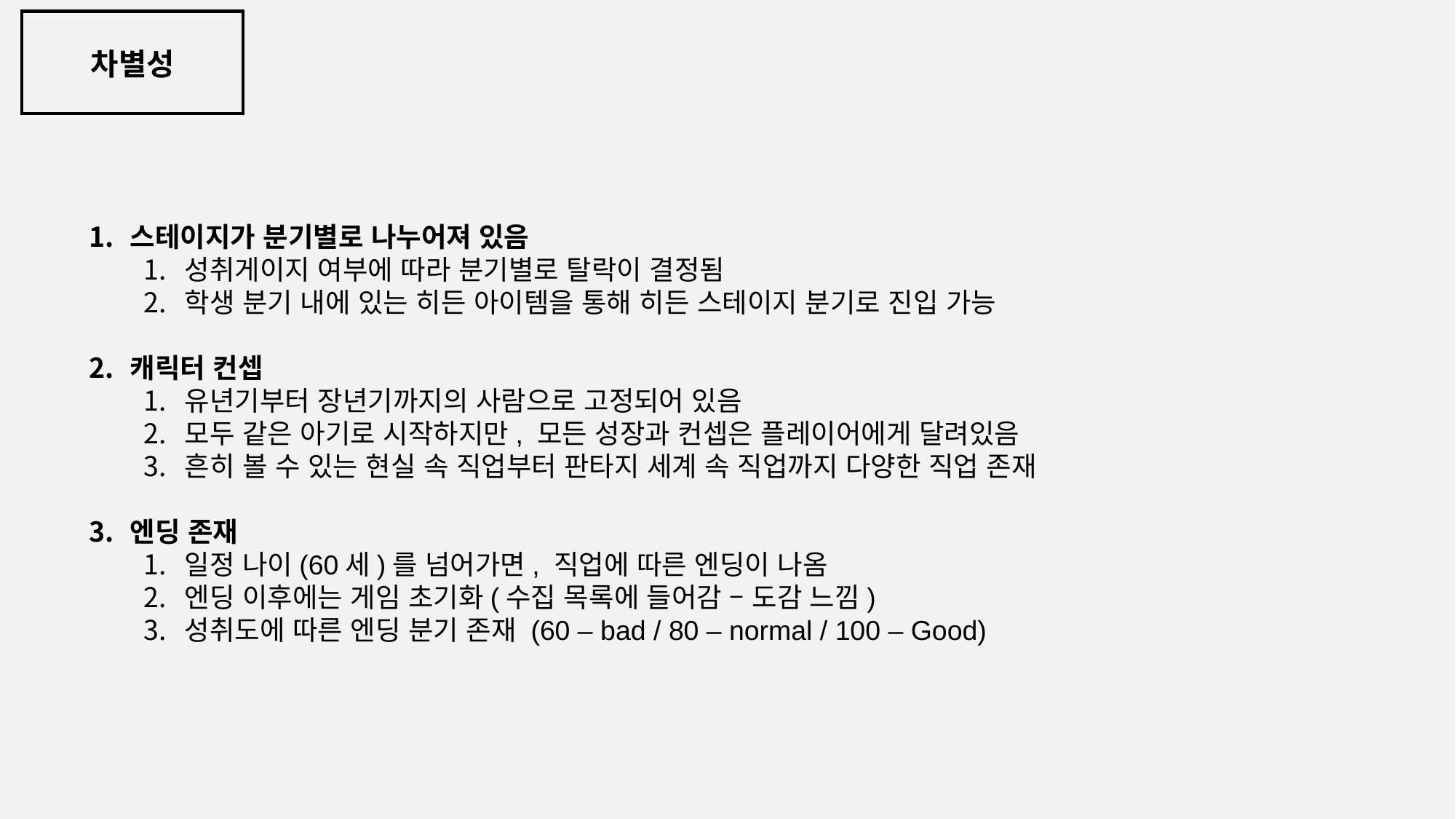

차별성
스테이지가 분기별로 나누어져 있음
성취게이지 여부에 따라 분기별로 탈락이 결정됨
학생 분기 내에 있는 히든 아이템을 통해 히든 스테이지 분기로 진입 가능

캐릭터 컨셉
유년기부터 장년기까지의 사람으로 고정되어 있음
모두 같은 아기로 시작하지만, 모든 성장과 컨셉은 플레이어에게 달려있음
흔히 볼 수 있는 현실 속 직업부터 판타지 세계 속 직업까지 다양한 직업 존재

엔딩 존재
일정 나이(60세)를 넘어가면, 직업에 따른 엔딩이 나옴
엔딩 이후에는 게임 초기화(수집 목록에 들어감 – 도감 느낌)
성취도에 따른 엔딩 분기 존재 (60 – bad / 80 – normal / 100 – Good)